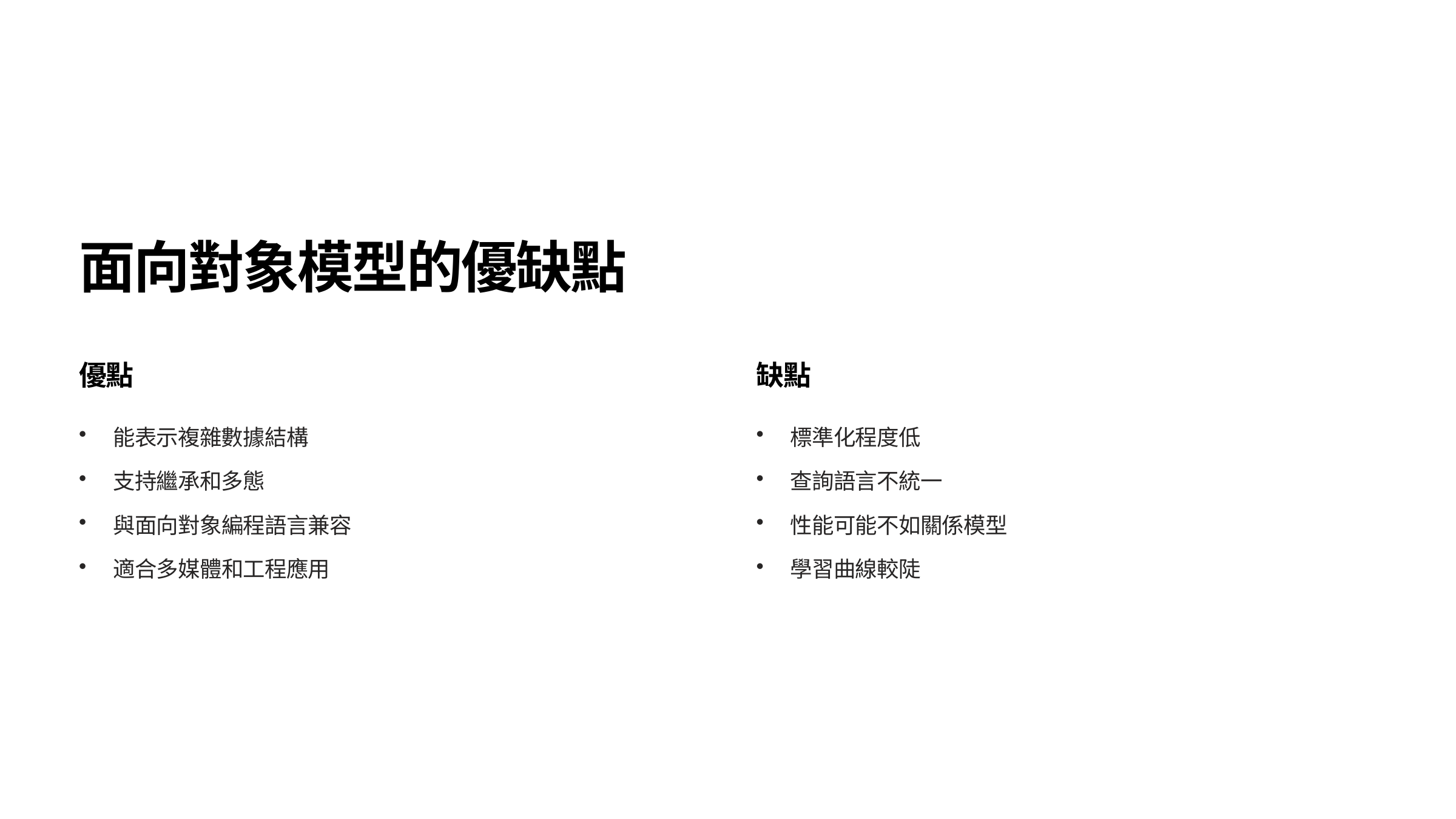

面向對象模型的優缺點
優點
缺點
能表示複雜數據結構
標準化程度低
支持繼承和多態
查詢語言不統一
與面向對象編程語言兼容
性能可能不如關係模型
適合多媒體和工程應用
學習曲線較陡